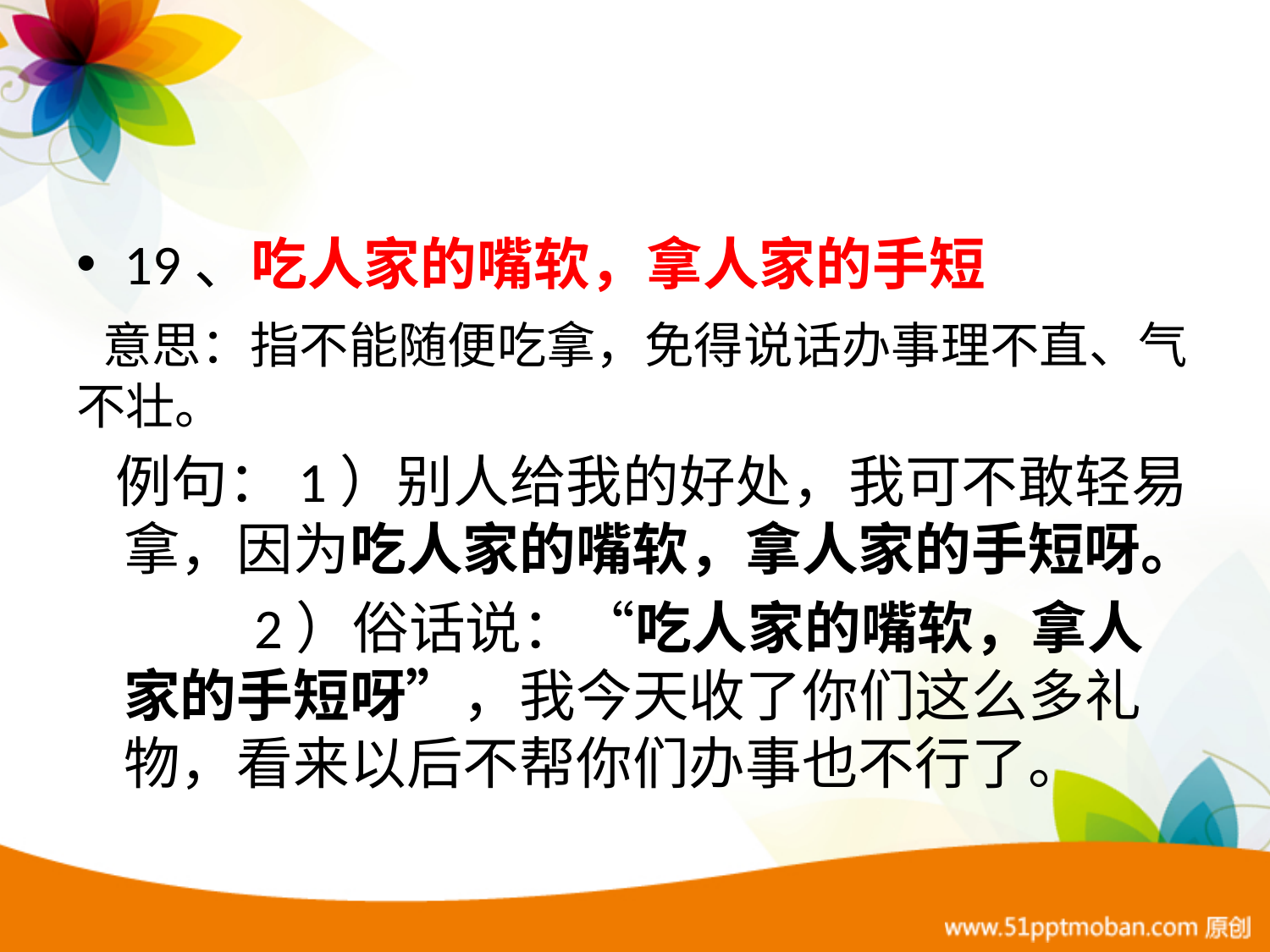

#
19、吃人家的嘴软，拿人家的手短
 意思：指不能随便吃拿，免得说话办事理不直、气不壮。
  例句：1）别人给我的好处，我可不敢轻易拿，因为吃人家的嘴软，拿人家的手短呀。
              2）俗话说：“吃人家的嘴软，拿人家的手短呀”，我今天收了你们这么多礼物，看来以后不帮你们办事也不行了。